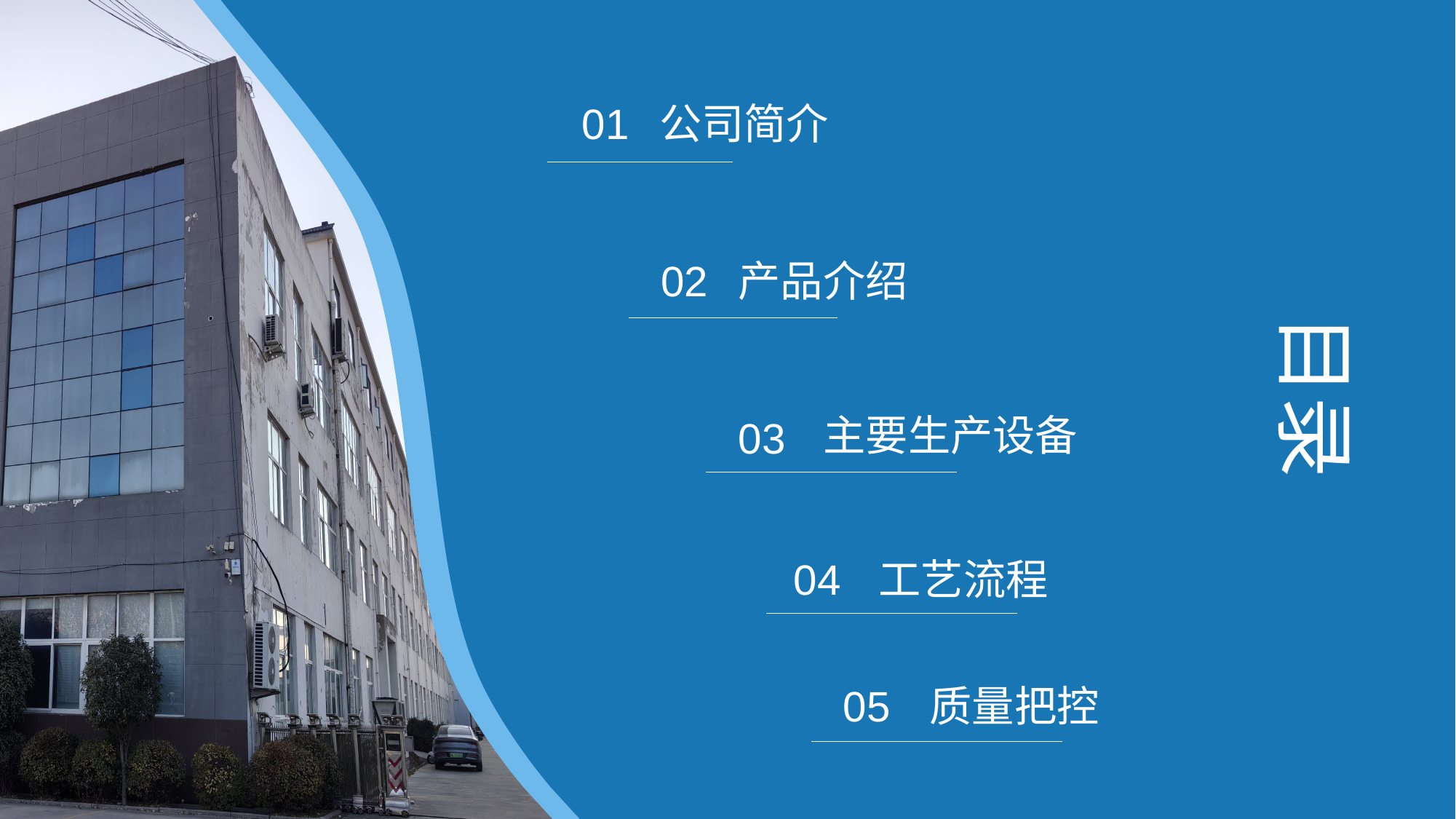

01
公司简介
02
产品介绍
主要生产设备
03
04
工艺流程
05
质量把控